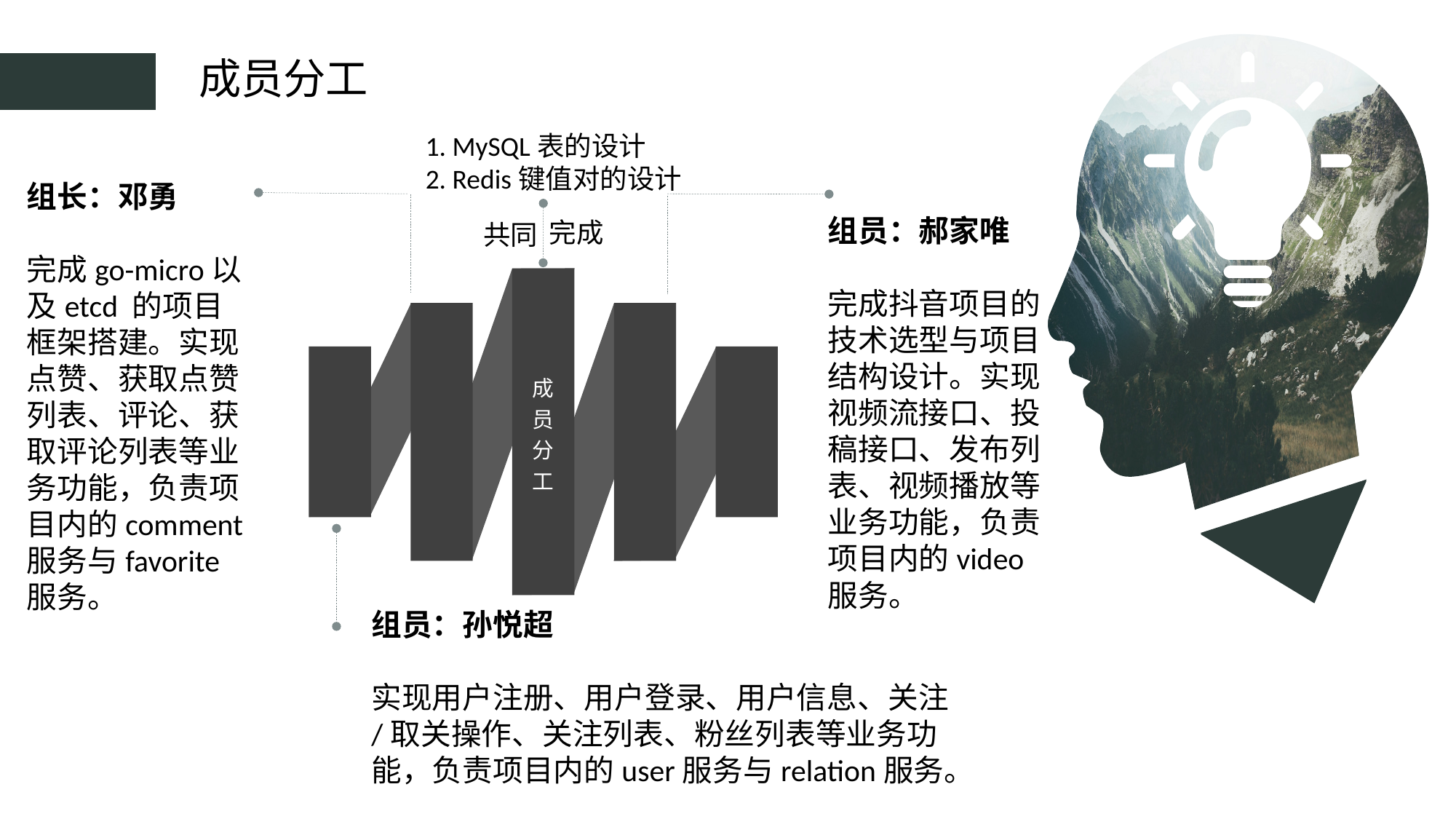

成员分工

1. MySQL表的设计
2. Redis键值对的设计
组长：邓勇

完成go-micro以及etcd 的项目框架搭建。实现点赞、获取点赞列表、评论、获取评论列表等业务功能，负责项目内的comment服务与favorite服务。

成员分工

组员：郝家唯

完成抖音项目的技术选型与项目结构设计。实现视频流接口、投稿接口、发布列表、视频播放等业务功能，负责项目内的video服务。
完成

共同

组员：孙悦超

实现用户注册、用户登录、用户信息、关注/取关操作、关注列表、粉丝列表等业务功能，负责项目内的user服务与relation服务。